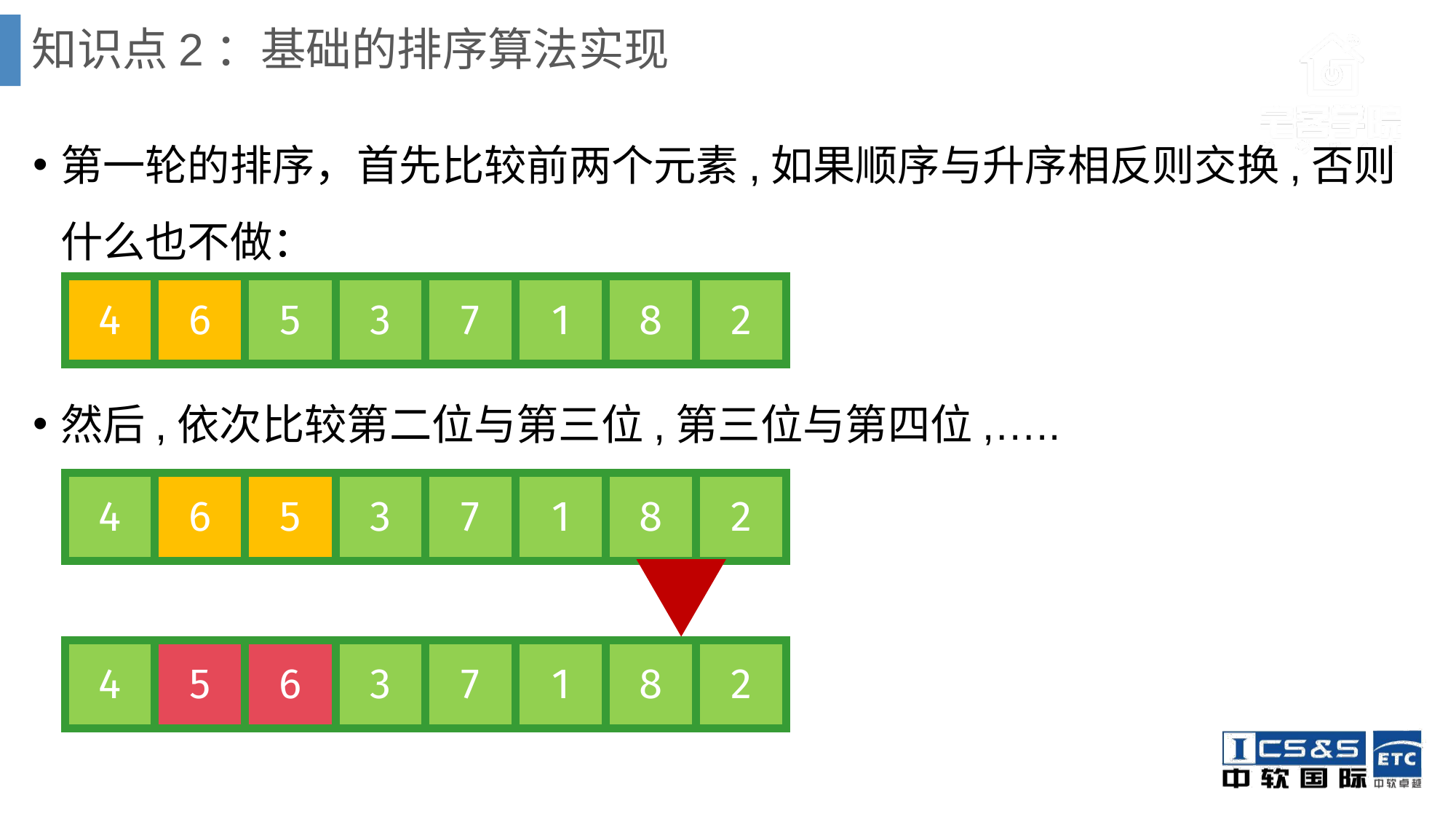

# 知识点2：基础的排序算法实现
第一轮的排序，首先比较前两个元素,如果顺序与升序相反则交换,否则什么也不做：

然后,依次比较第二位与第三位,第三位与第四位,…..

| 4 | 6 | 5 | 3 | 7 | 1 | 8 | 2 |
| --- | --- | --- | --- | --- | --- | --- | --- |
| 4 | 6 | 5 | 3 | 7 | 1 | 8 | 2 |
| --- | --- | --- | --- | --- | --- | --- | --- |

| 4 | 5 | 6 | 3 | 7 | 1 | 8 | 2 |
| --- | --- | --- | --- | --- | --- | --- | --- |